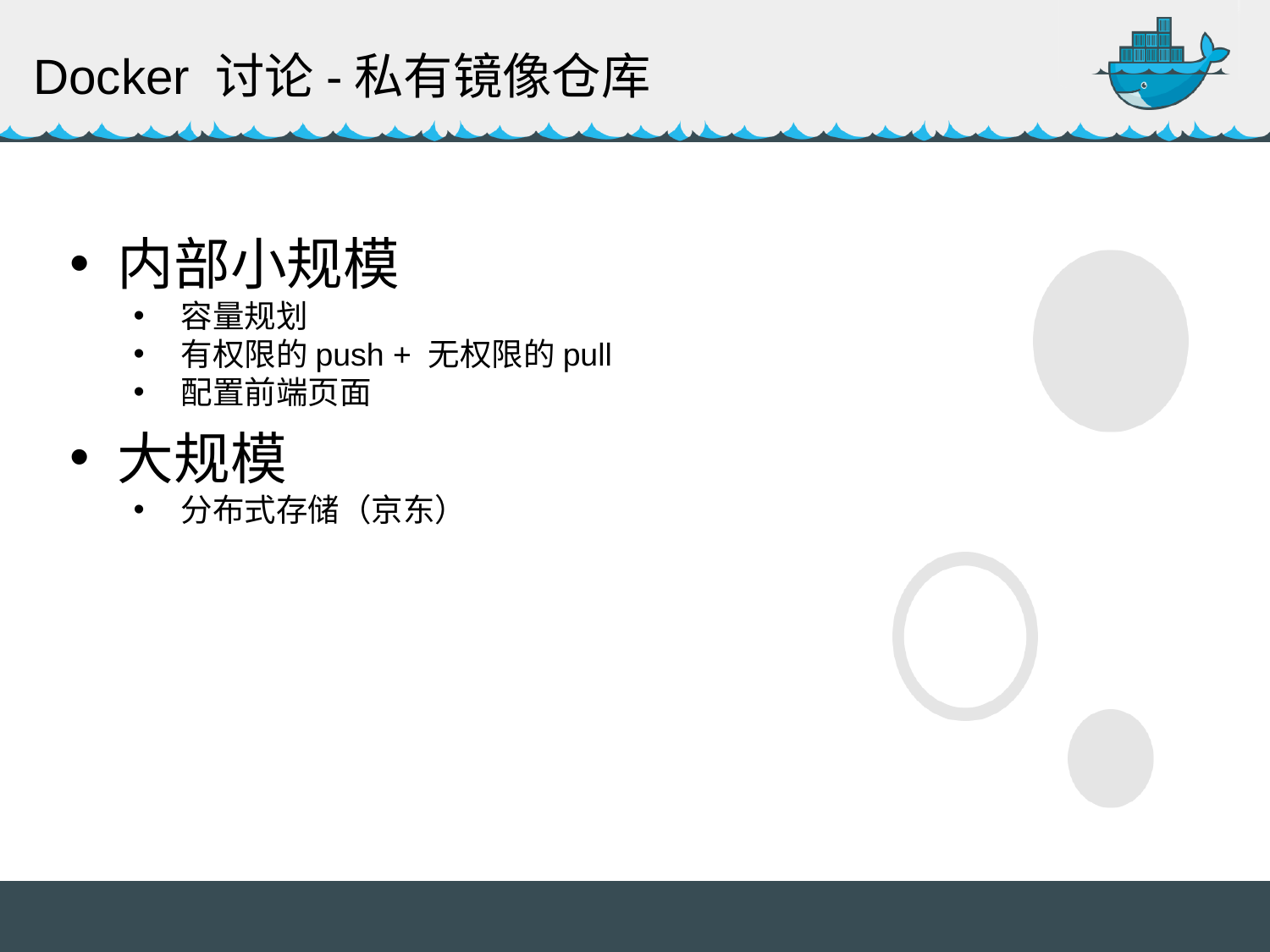

Docker 讨论-私有镜像仓库
内部小规模
容量规划
有权限的push + 无权限的pull
配置前端页面
大规模
分布式存储（京东）